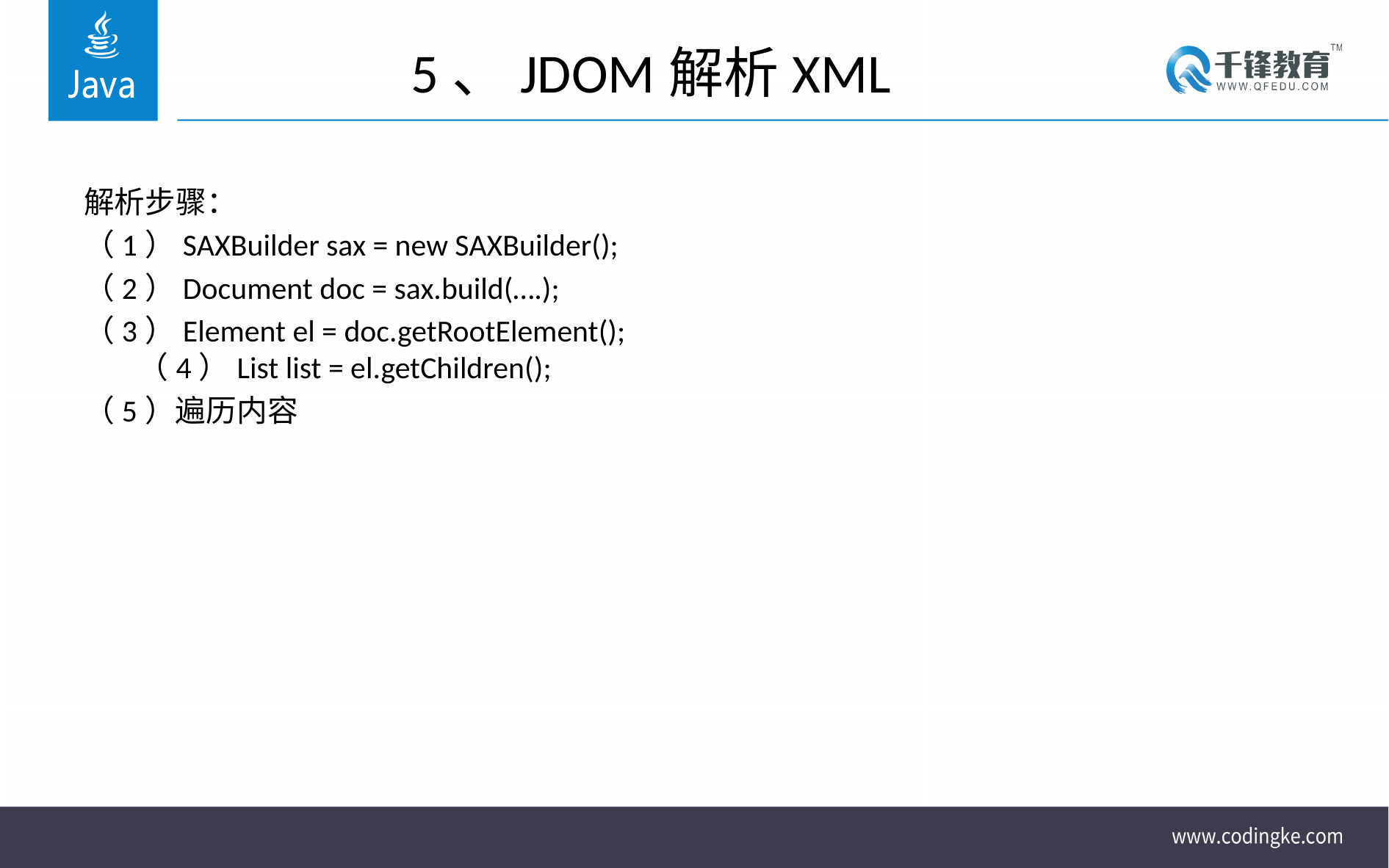

# 5、JDOM解析XML
解析步骤：
（1）SAXBuilder sax = new SAXBuilder();
（2）Document doc = sax.build(….);
（3）Element el = doc.getRootElement();
（4）List list = el.getChildren();
（5）遍历内容